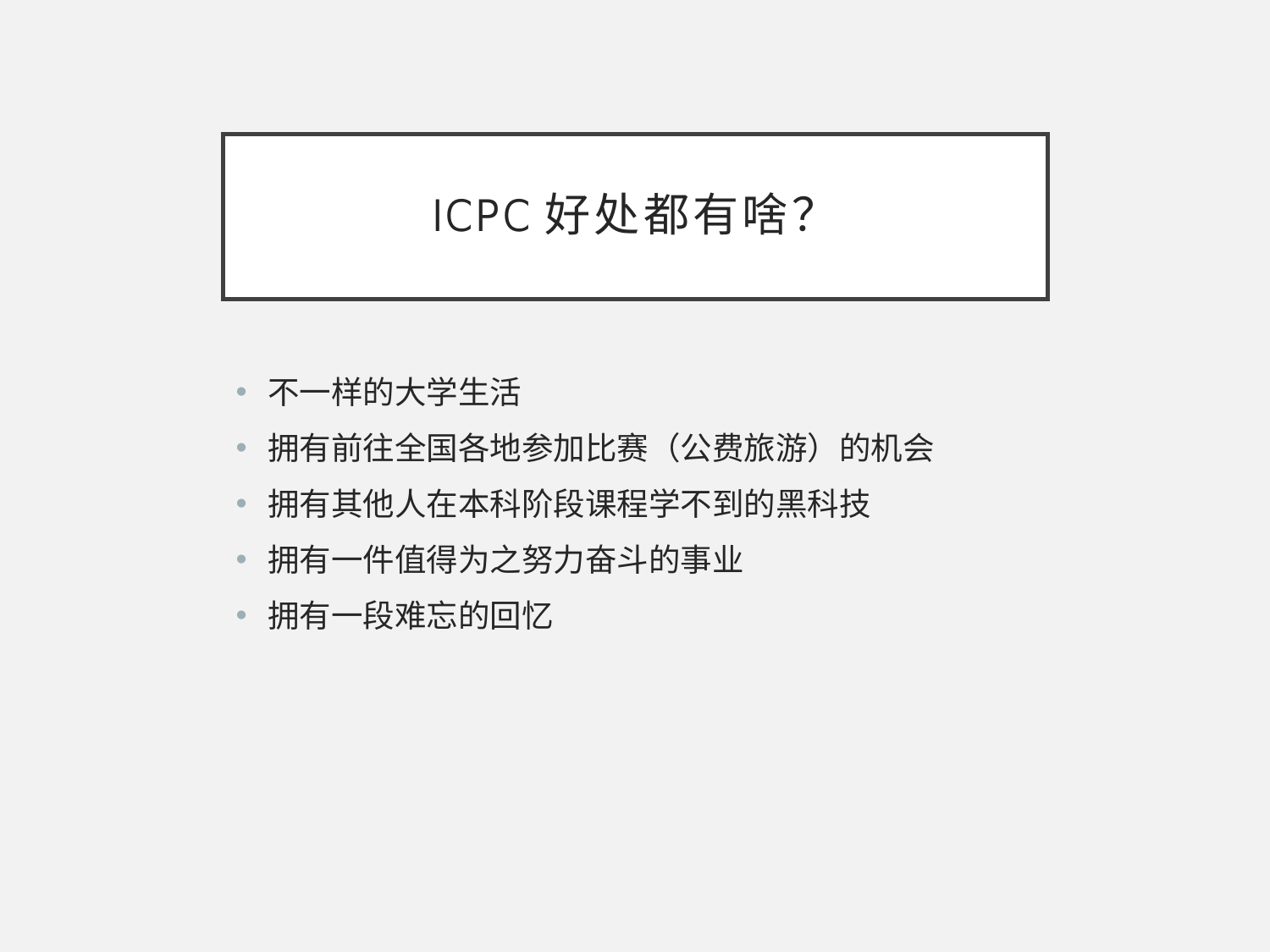

# ICPC好处都有啥？
不一样的大学生活
拥有前往全国各地参加比赛（公费旅游）的机会
拥有其他人在本科阶段课程学不到的黑科技
拥有一件值得为之努力奋斗的事业
拥有一段难忘的回忆